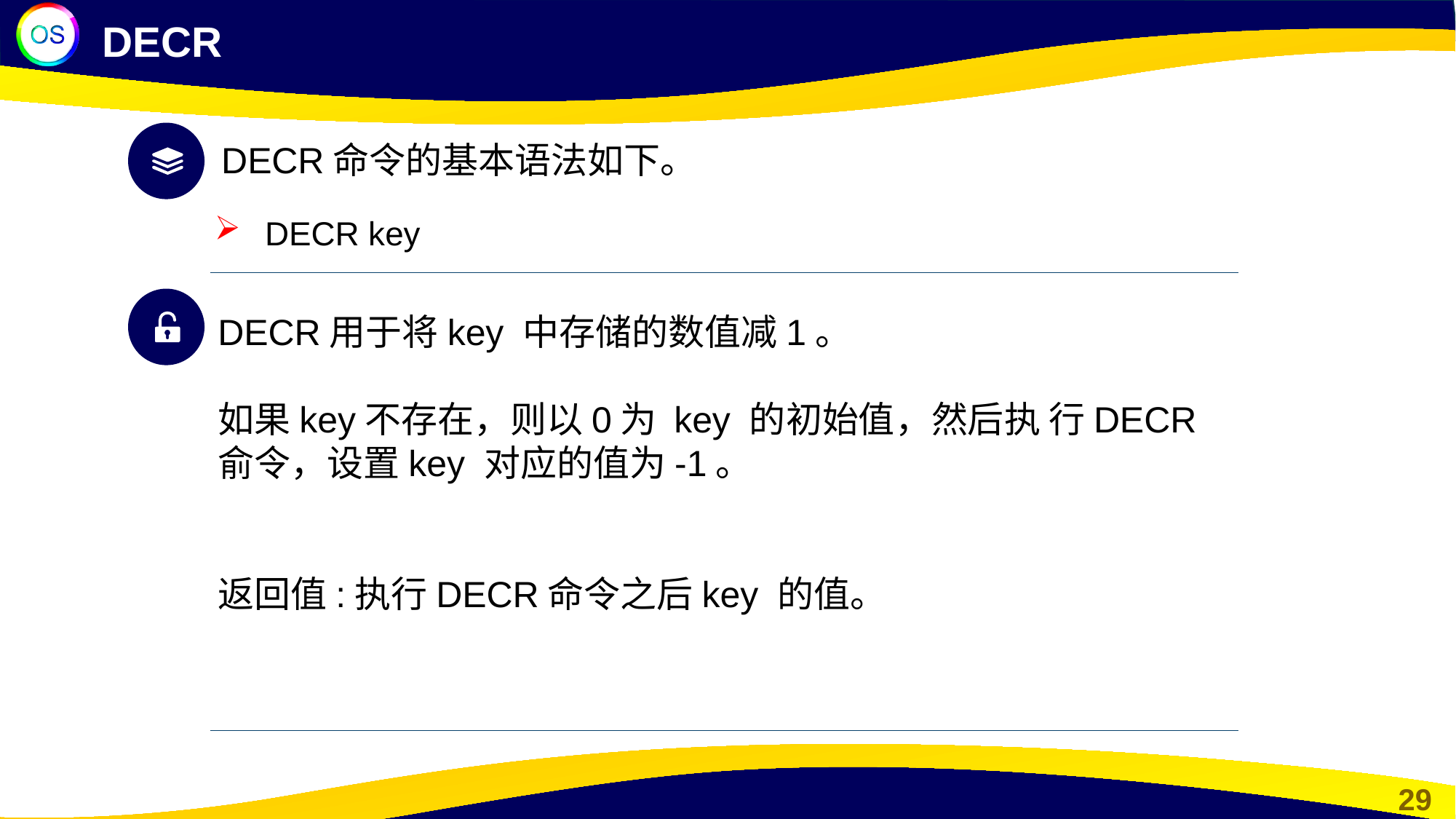

DECR

DECR命令的基本语法如下。

 DECR key

DECR用于将key 中存储的数值减1。

如果key不存在，则以0为 key 的初始值，然后执 行DECR俞令，设置key 对应的值为-1。

返回值:执行DECR命令之后key 的值。